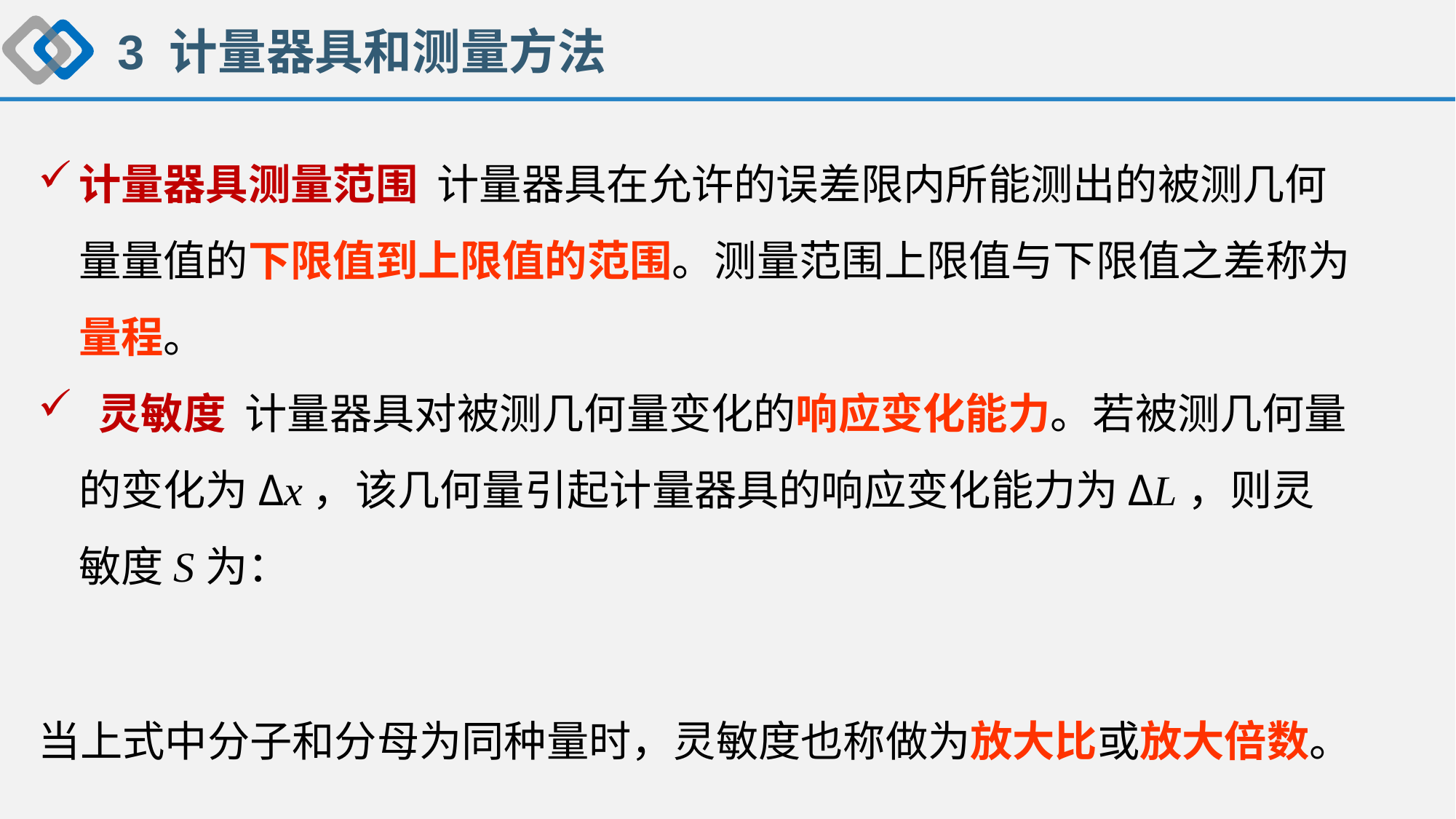

3 计量器具和测量方法
计量器具测量范围  计量器具在允许的误差限内所能测出的被测几何量量值的下限值到上限值的范围。测量范围上限值与下限值之差称为量程。
 灵敏度  计量器具对被测几何量变化的响应变化能力。若被测几何量的变化为Δx，该几何量引起计量器具的响应变化能力为ΔL，则灵敏度S为：

当上式中分子和分母为同种量时，灵敏度也称做为放大比或放大倍数。